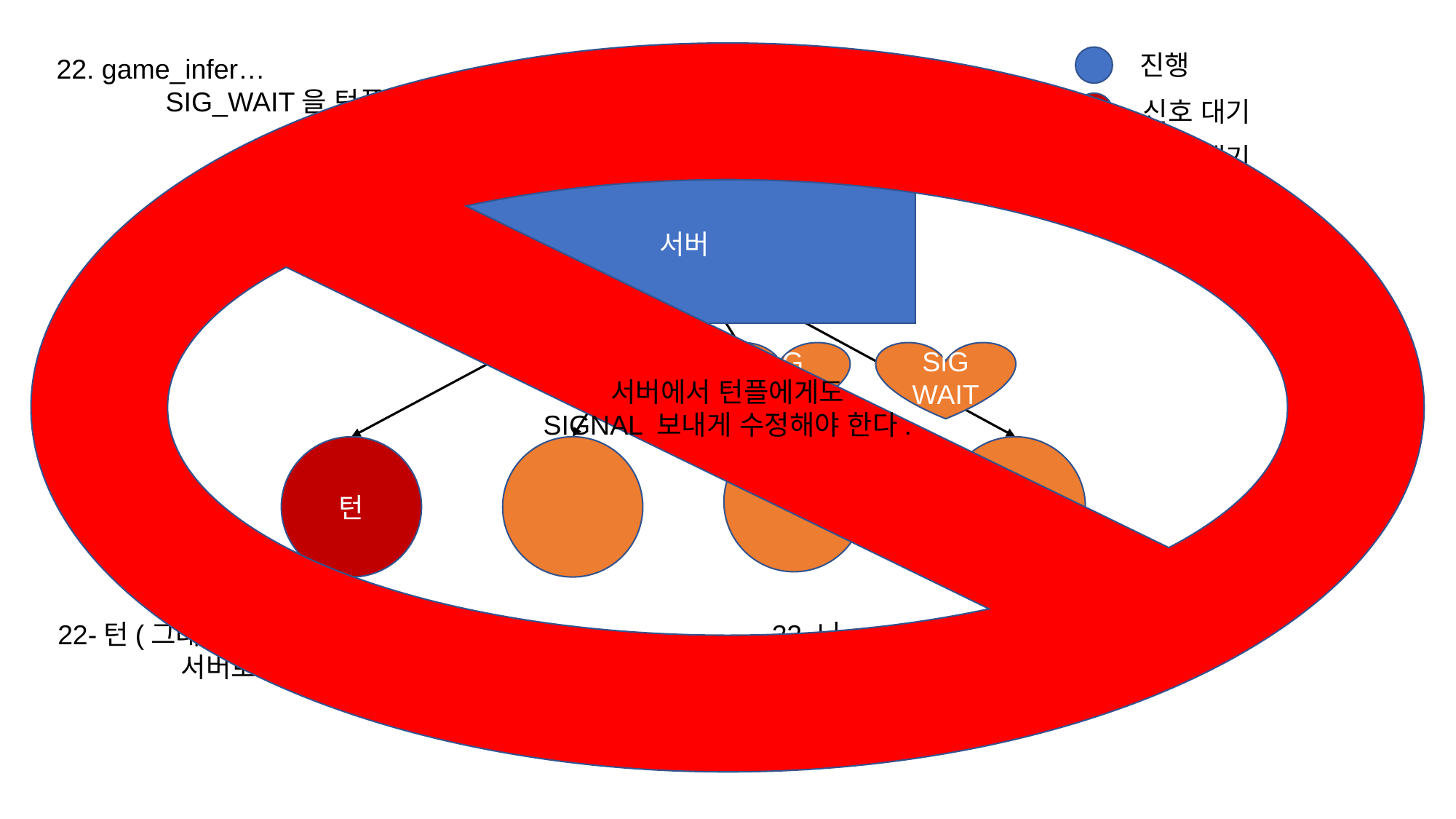

서버에서 턴플에게도
SIGNAL 보내게 수정해야 한다.
진행
22. game_infer…
	SIG_WAIT을 턴플을 제외한 나머지 플레이어에게 전송한다.

신호 대기

패킷 대기

서버
SIG
WAIT
SIG
WAIT
SIG
WAIT

턴

22-턴(그대로). game_infer…
	 서버로부터 신호가 오기를 기다린다.
22-나. game_infer…
	SIG_WAIT을 받는다.